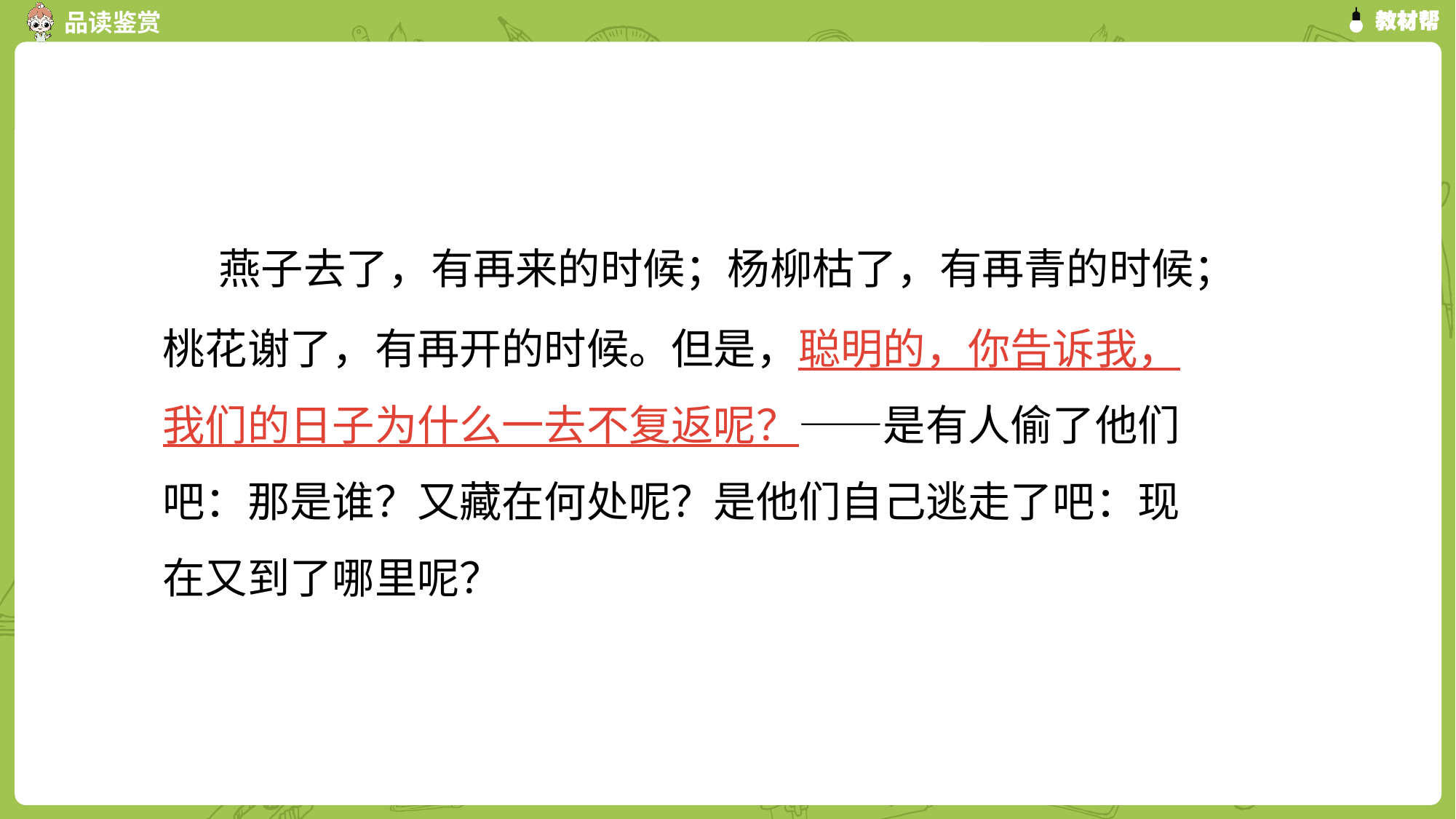

燕子去了，有再来的时候；杨柳枯了，有再青的时候；桃花谢了，有再开的时候。但是，聪明的，你告诉我，我们的日子为什么一去不复返呢？——是有人偷了他们吧：那是谁？又藏在何处呢？是他们自己逃走了吧：现在又到了哪里呢？